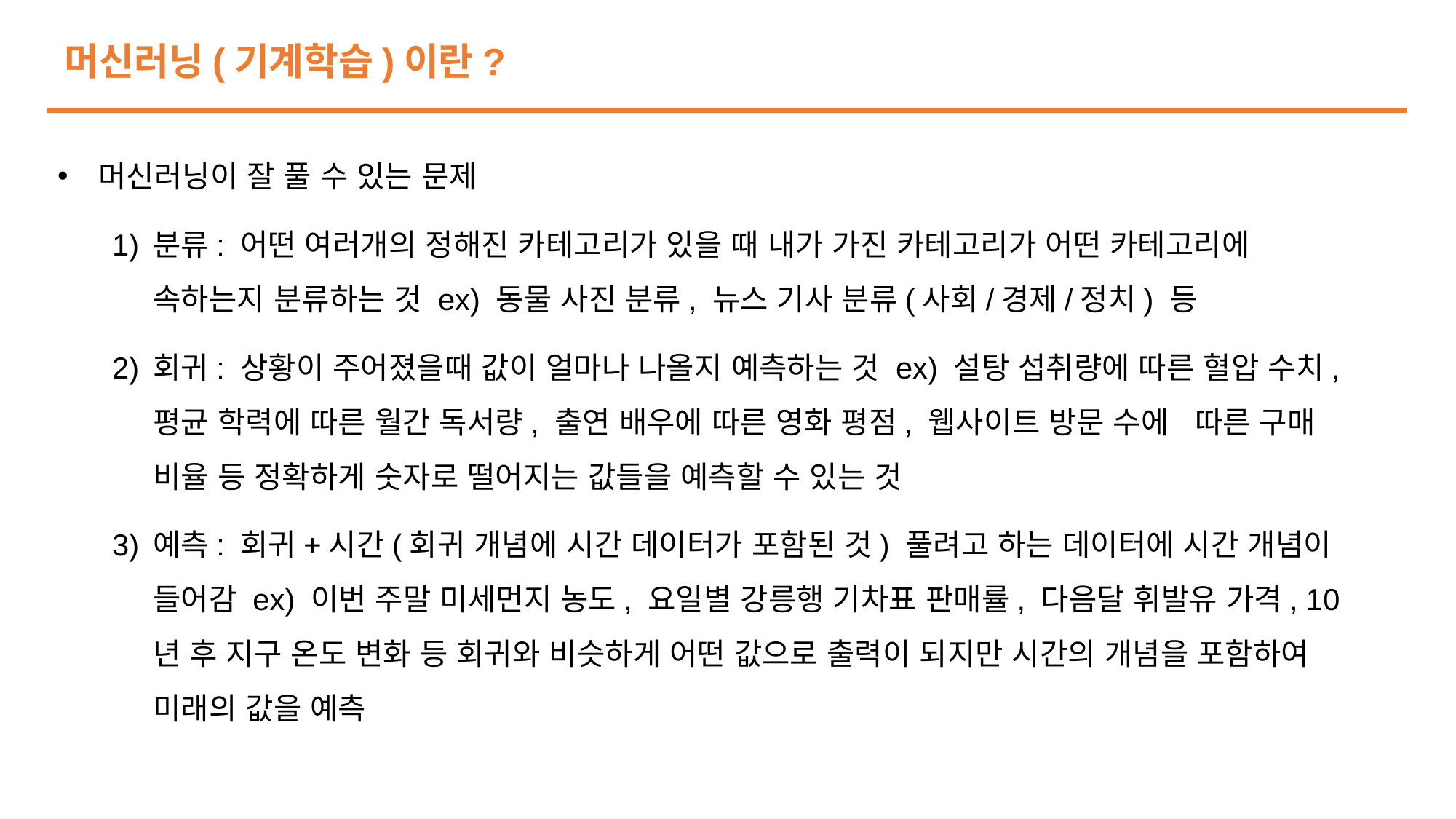

머신러닝(기계학습)이란?
머신러닝이 잘 풀 수 있는 문제

분류: 어떤 여러개의 정해진 카테고리가 있을 때 내가 가진 카테고리가 어떤 카테고리에 속하는지 분류하는 것 ex) 동물 사진 분류, 뉴스 기사 분류(사회/경제/정치) 등

회귀: 상황이 주어졌을때 값이 얼마나 나올지 예측하는 것 ex) 설탕 섭취량에 따른 혈압 수치, 평균 학력에 따른 월간 독서량, 출연 배우에 따른 영화 평점, 웹사이트 방문 수에   따른 구매 비율 등 정확하게 숫자로 떨어지는 값들을 예측할 수 있는 것

예측: 회귀+시간(회귀 개념에 시간 데이터가 포함된 것) 풀려고 하는 데이터에 시간 개념이 들어감 ex) 이번 주말 미세먼지 농도, 요일별 강릉행 기차표 판매률, 다음달 휘발유 가격, 10년 후 지구 온도 변화 등 회귀와 비슷하게 어떤 값으로 출력이 되지만 시간의 개념을 포함하여 미래의 값을 예측